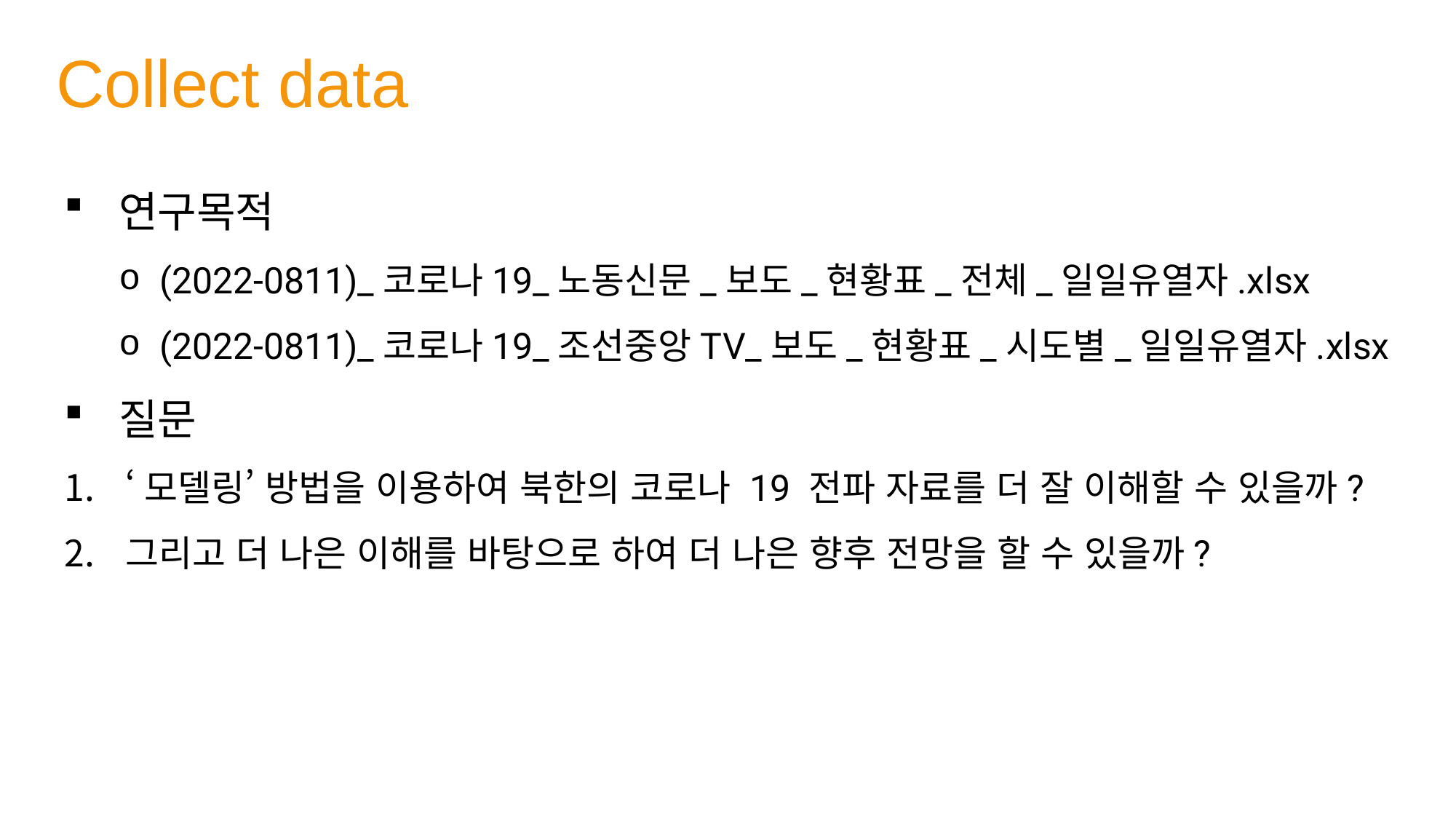

Collect data
연구목적
(2022-0811)_코로나19_노동신문_보도_현황표_전체_일일유열자.xlsx
(2022-0811)_코로나19_조선중앙TV_보도_현황표_시도별_일일유열자.xlsx
질문
‘모델링’ 방법을 이용하여 북한의 코로나 19 전파 자료를 더 잘 이해할 수 있을까?
그리고 더 나은 이해를 바탕으로 하여 더 나은 향후 전망을 할 수 있을까?